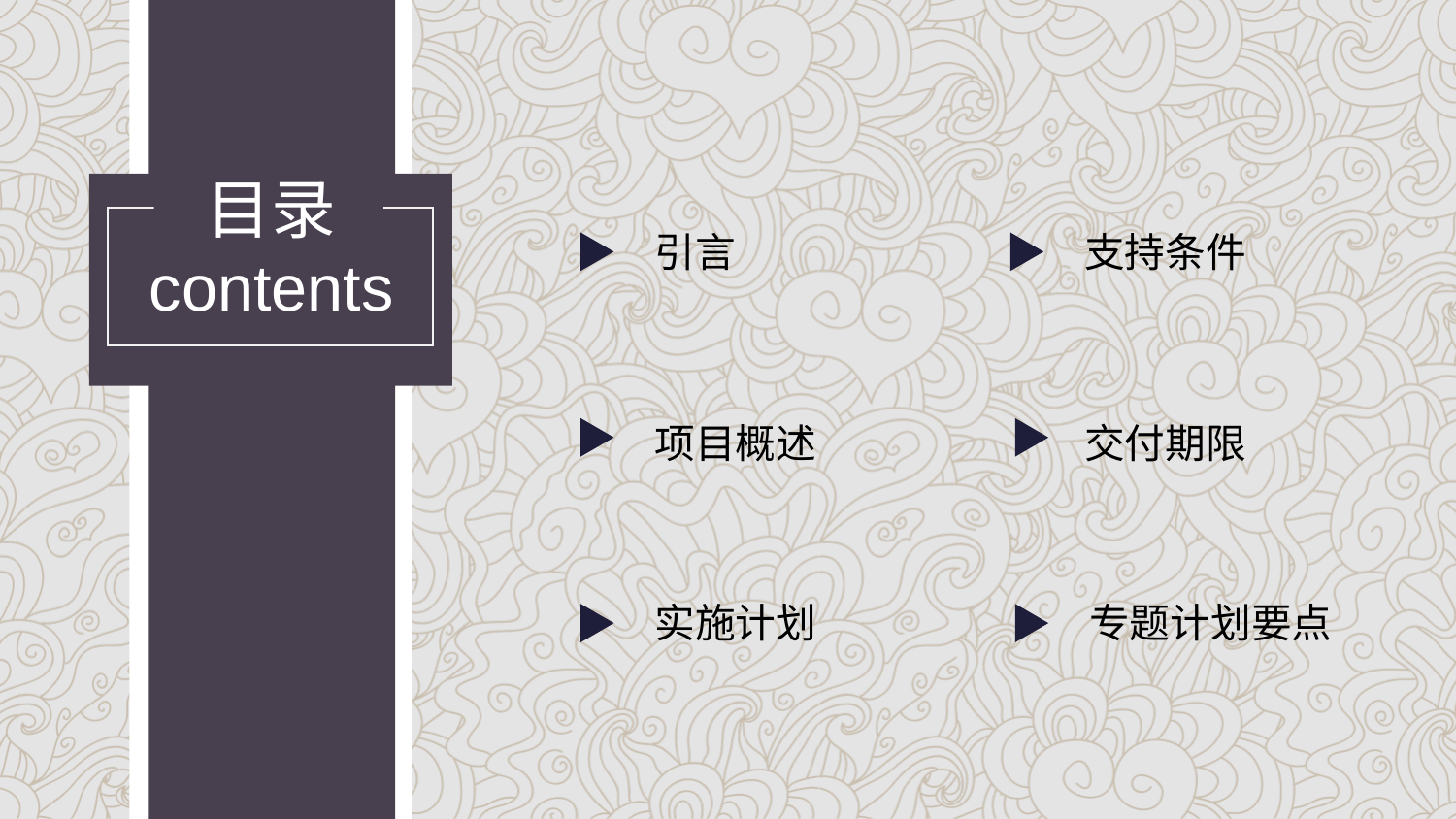

目录
contents

引言
支持条件

项目概述
交付期限

实施计划
专题计划要点